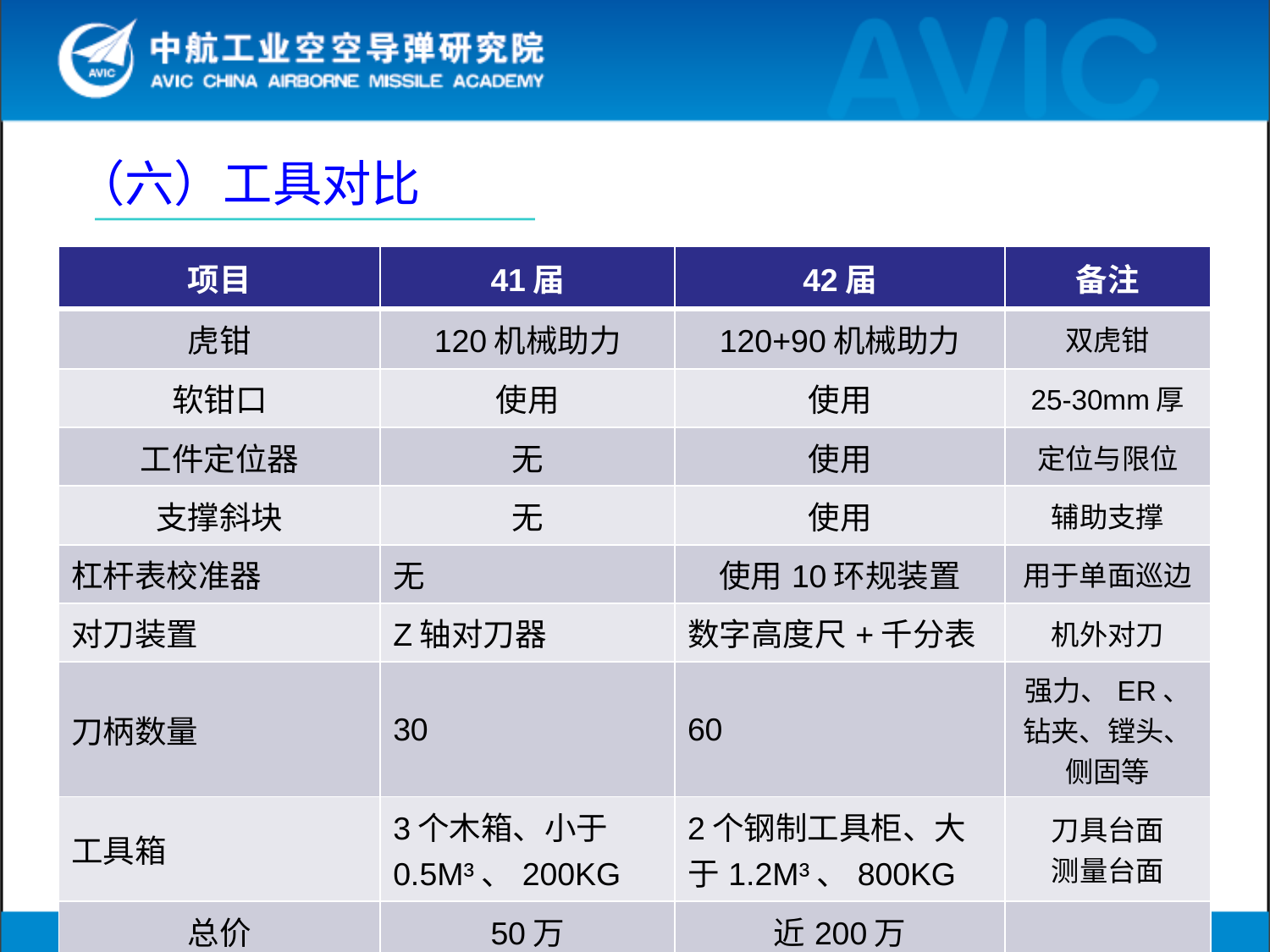

（六）工具对比

| 项目 | 41届 | 42届 | 备注 |
| --- | --- | --- | --- |
| 虎钳 | 120机械助力 | 120+90机械助力 | 双虎钳 |
| 软钳口 | 使用 | 使用 | 25-30mm厚 |
| 工件定位器 | 无 | 使用 | 定位与限位 |
| 支撑斜块 | 无 | 使用 | 辅助支撑 |
| 杠杆表校准器 | 无 | 使用10环规装置 | 用于单面巡边 |
| 对刀装置 | Z轴对刀器 | 数字高度尺+千分表 | 机外对刀 |
| 刀柄数量 | 30 | 60 | 强力、ER、钻夹、镗头、侧固等 |
| 工具箱 | 3个木箱、小于0.5M³、200KG | 2个钢制工具柜、大于1.2M³、800KG | 刀具台面 测量台面 |
| 总价 | 50万 | 近200万 |  |